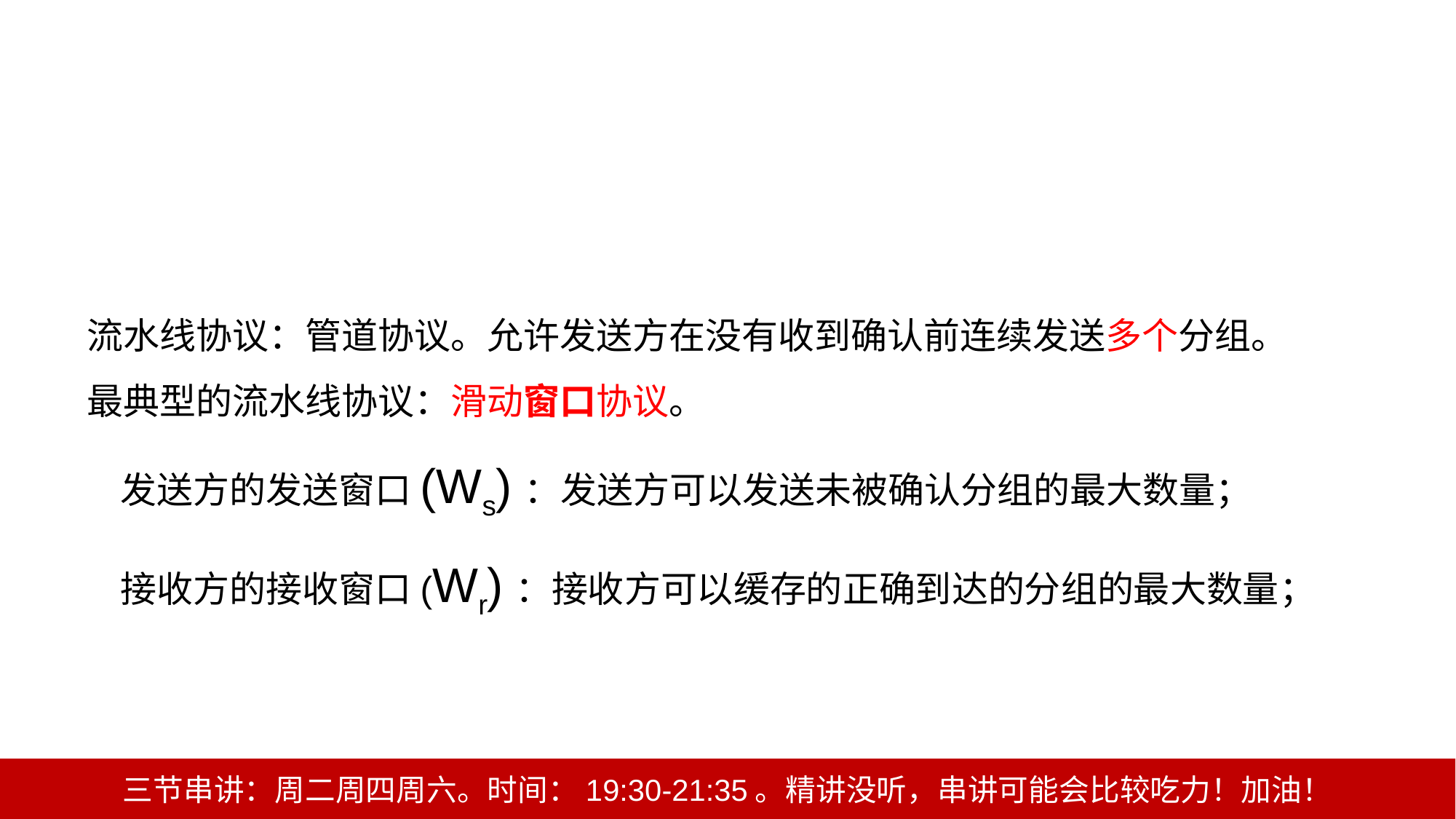

流水线协议：管道协议。允许发送方在没有收到确认前连续发送多个分组。
最典型的流水线协议：滑动窗口协议。
   发送方的发送窗口(Ws)：发送方可以发送未被确认分组的最大数量；
   接收方的接收窗口(Wr)：接收方可以缓存的正确到达的分组的最大数量；